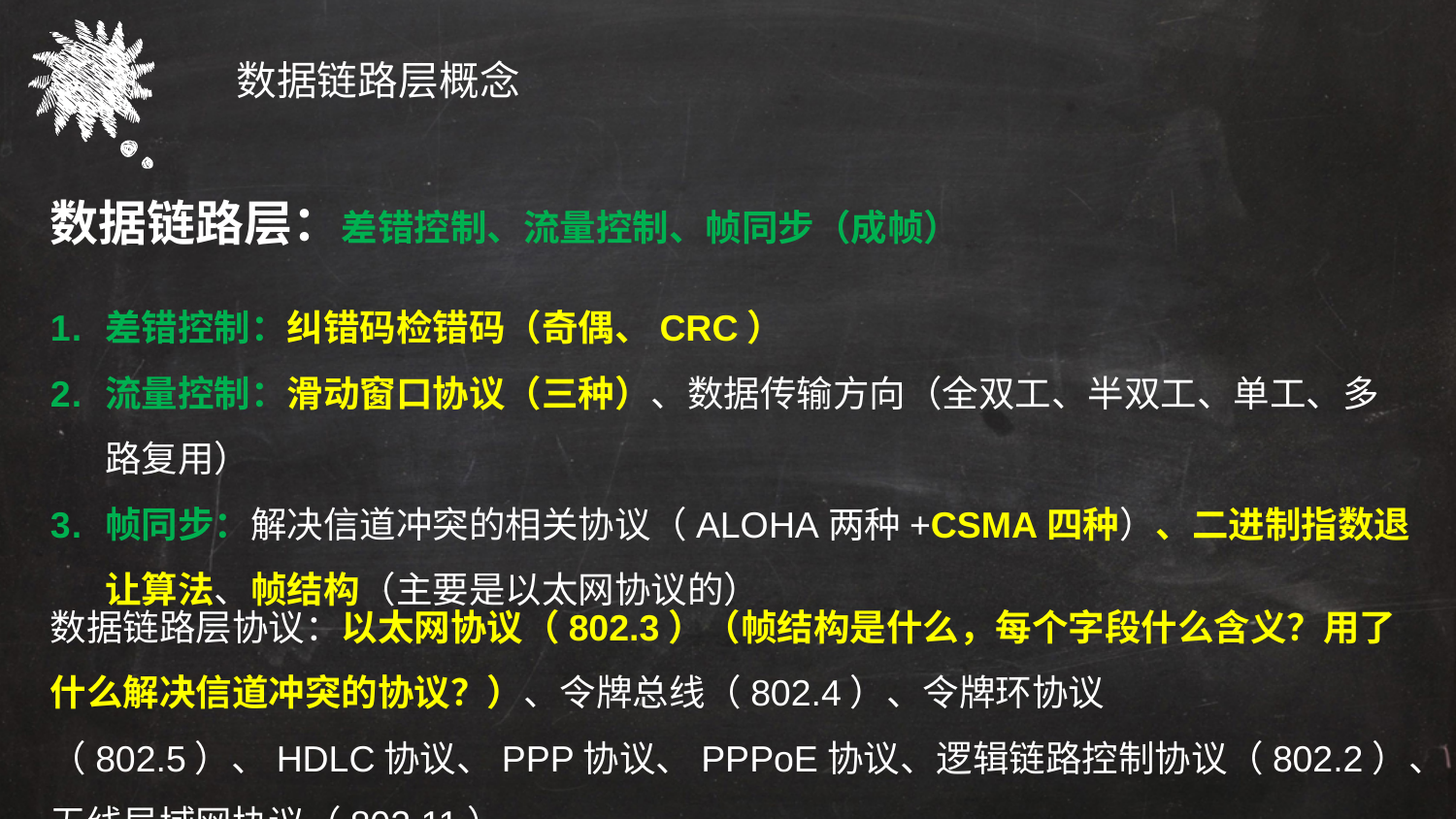

数据链路层概念
数据链路层：差错控制、流量控制、帧同步（成帧）
差错控制：纠错码检错码（奇偶、CRC）
流量控制：滑动窗口协议（三种）、数据传输方向（全双工、半双工、单工、多路复用）
帧同步：解决信道冲突的相关协议（ALOHA两种+CSMA四种）、二进制指数退让算法、帧结构（主要是以太网协议的）
数据链路层协议：以太网协议（802.3）（帧结构是什么，每个字段什么含义？用了什么解决信道冲突的协议？）、令牌总线（802.4）、令牌环协议（802.5）、HDLC协议、PPP协议、PPPoE协议、逻辑链路控制协议（802.2）、无线局域网协议（802.11）